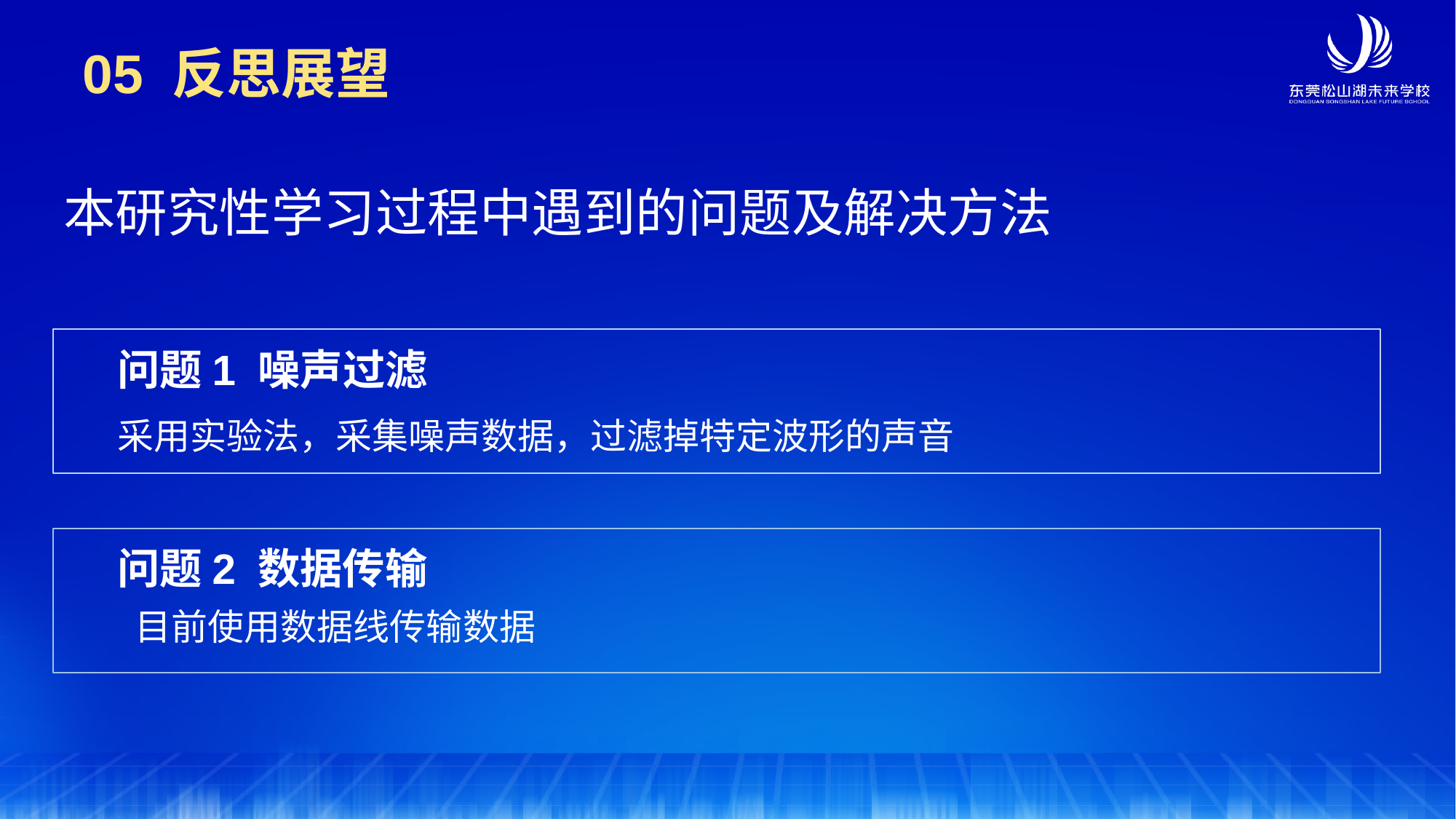

05 反思展望
本研究性学习过程中遇到的问题及解决方法

问题1 噪声过滤
采用实验法，采集噪声数据，过滤掉特定波形的声音

问题2 数据传输
目前使用数据线传输数据